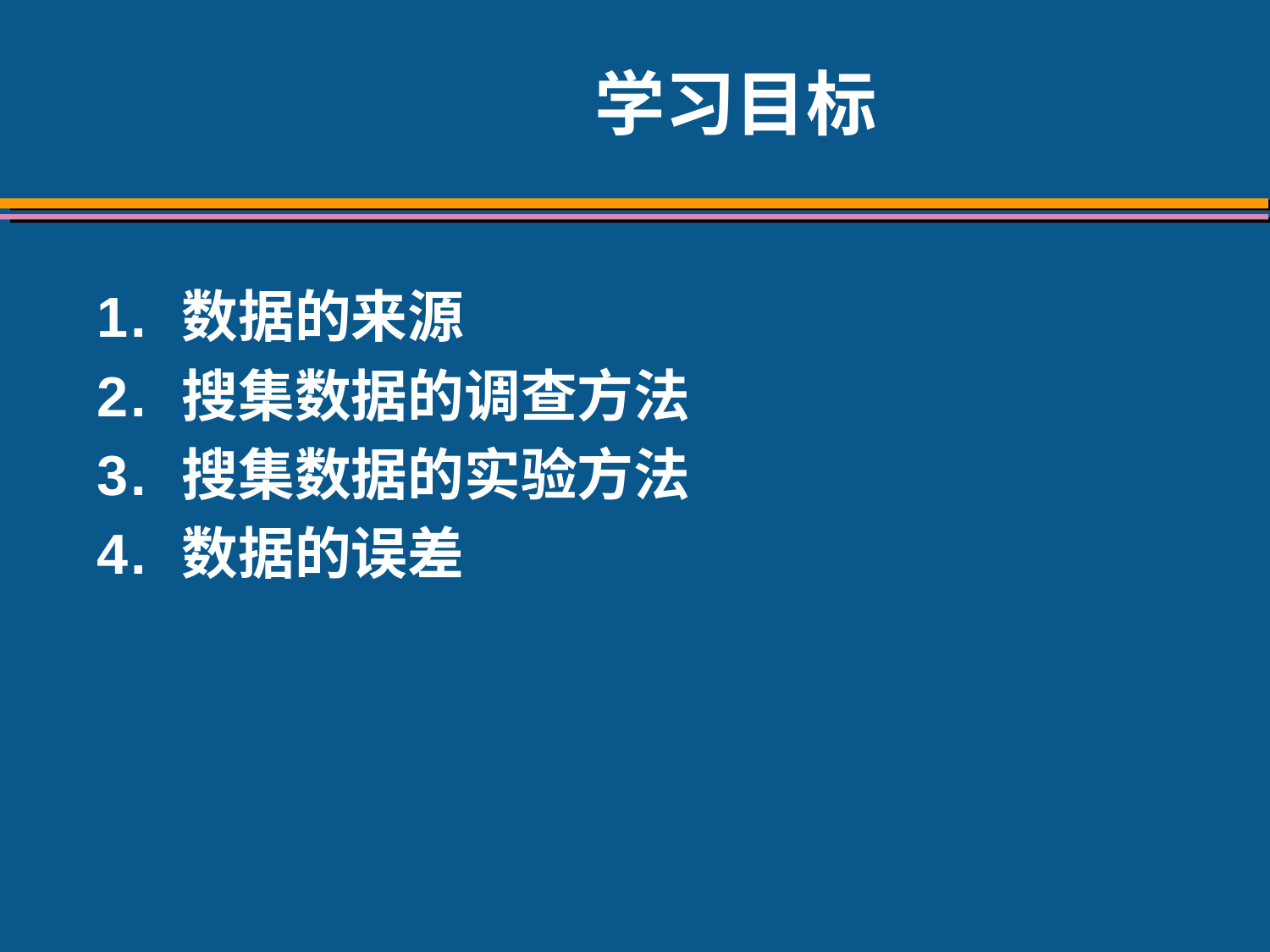

# 学习目标
数据的来源
搜集数据的调查方法
搜集数据的实验方法
数据的误差